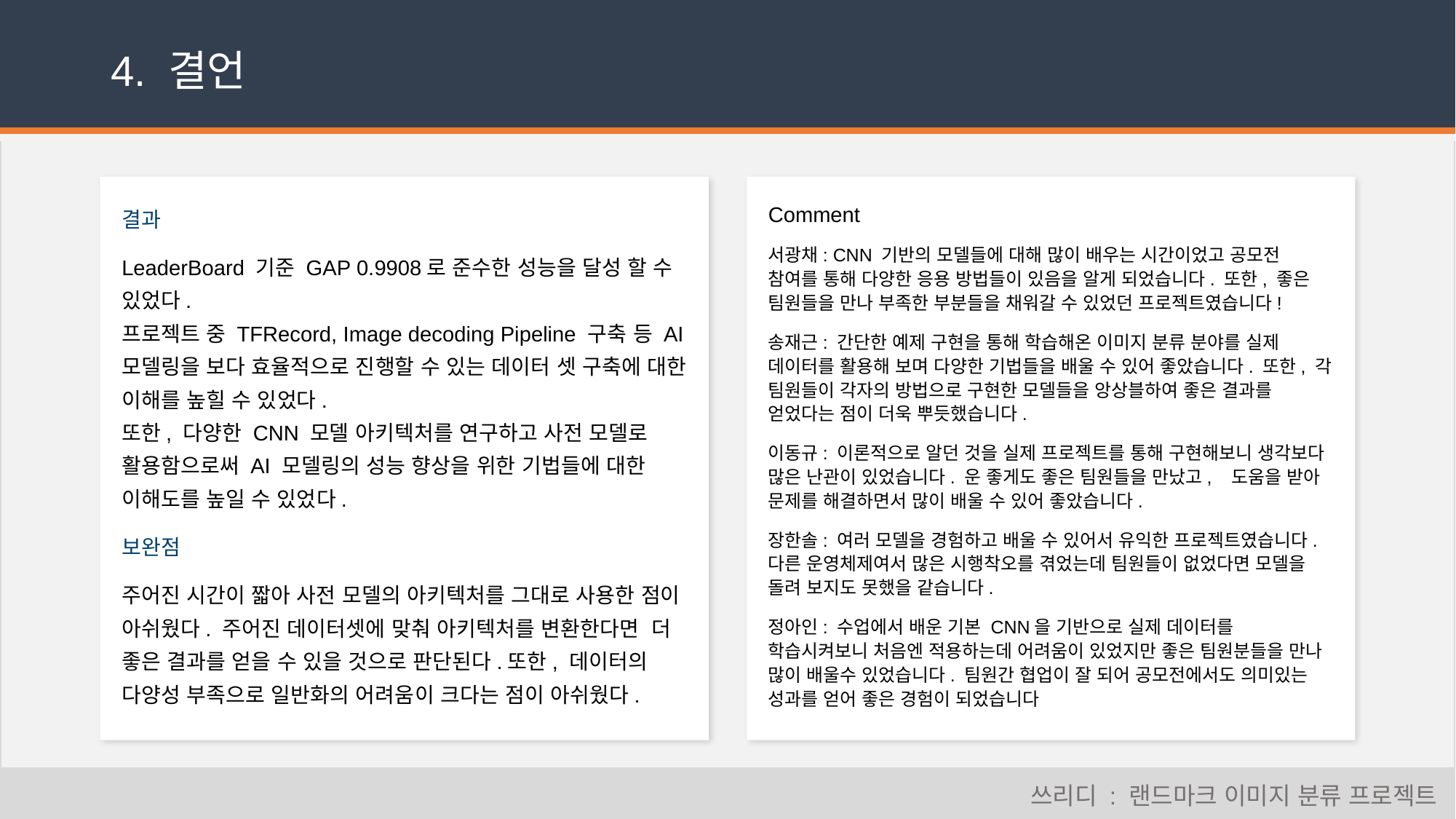

# 4. 결언
Comment
서광채: CNN 기반의 모델들에 대해 많이 배우는 시간이었고 공모전 참여를 통해 다양한 응용 방법들이 있음을 알게 되었습니다. 또한, 좋은 팀원들을 만나 부족한 부분들을 채워갈 수 있었던 프로젝트였습니다!
송재근: 간단한 예제 구현을 통해 학습해온 이미지 분류 분야를 실제 데이터를 활용해 보며 다양한 기법들을 배울 수 있어 좋았습니다. 또한, 각 팀원들이 각자의 방법으로 구현한 모델들을 앙상블하여 좋은 결과를 얻었다는 점이 더욱 뿌듯했습니다.
이동규: 이론적으로 알던 것을 실제 프로젝트를 통해 구현해보니 생각보다 많은 난관이 있었습니다. 운 좋게도 좋은 팀원들을 만났고,   도움을 받아 문제를 해결하면서 많이 배울 수 있어 좋았습니다.
장한솔: 여러 모델을 경험하고 배울 수 있어서 유익한 프로젝트였습니다. 다른 운영체제여서 많은 시행착오를 겪었는데 팀원들이 없었다면 모델을 돌려 보지도 못했을 같습니다.
정아인: 수업에서 배운 기본 CNN을 기반으로 실제 데이터를 학습시켜보니 처음엔 적용하는데 어려움이 있었지만 좋은 팀원분들을 만나 많이 배울수 있었습니다. 팀원간 협업이 잘 되어 공모전에서도 의미있는 성과를 얻어 좋은 경험이 되었습니다

결과
LeaderBoard 기준 GAP 0.9908로 준수한 성능을 달성 할 수 있었다.
프로젝트 중 TFRecord, Image decoding Pipeline 구축 등 AI 모델링을 보다 효율적으로 진행할 수 있는 데이터 셋 구축에 대한 이해를 높힐 수 있었다.
또한, 다양한 CNN 모델 아키텍처를 연구하고 사전 모델로 활용함으로써 AI 모델링의 성능 향상을 위한 기법들에 대한 이해도를 높일 수 있었다.
보완점
주어진 시간이 짧아 사전 모델의 아키텍처를 그대로 사용한 점이 아쉬웠다. 주어진 데이터셋에 맞춰 아키텍처를 변환한다면  더 좋은 결과를 얻을 수 있을 것으로 판단된다.또한, 데이터의 다양성 부족으로 일반화의 어려움이 크다는 점이 아쉬웠다.